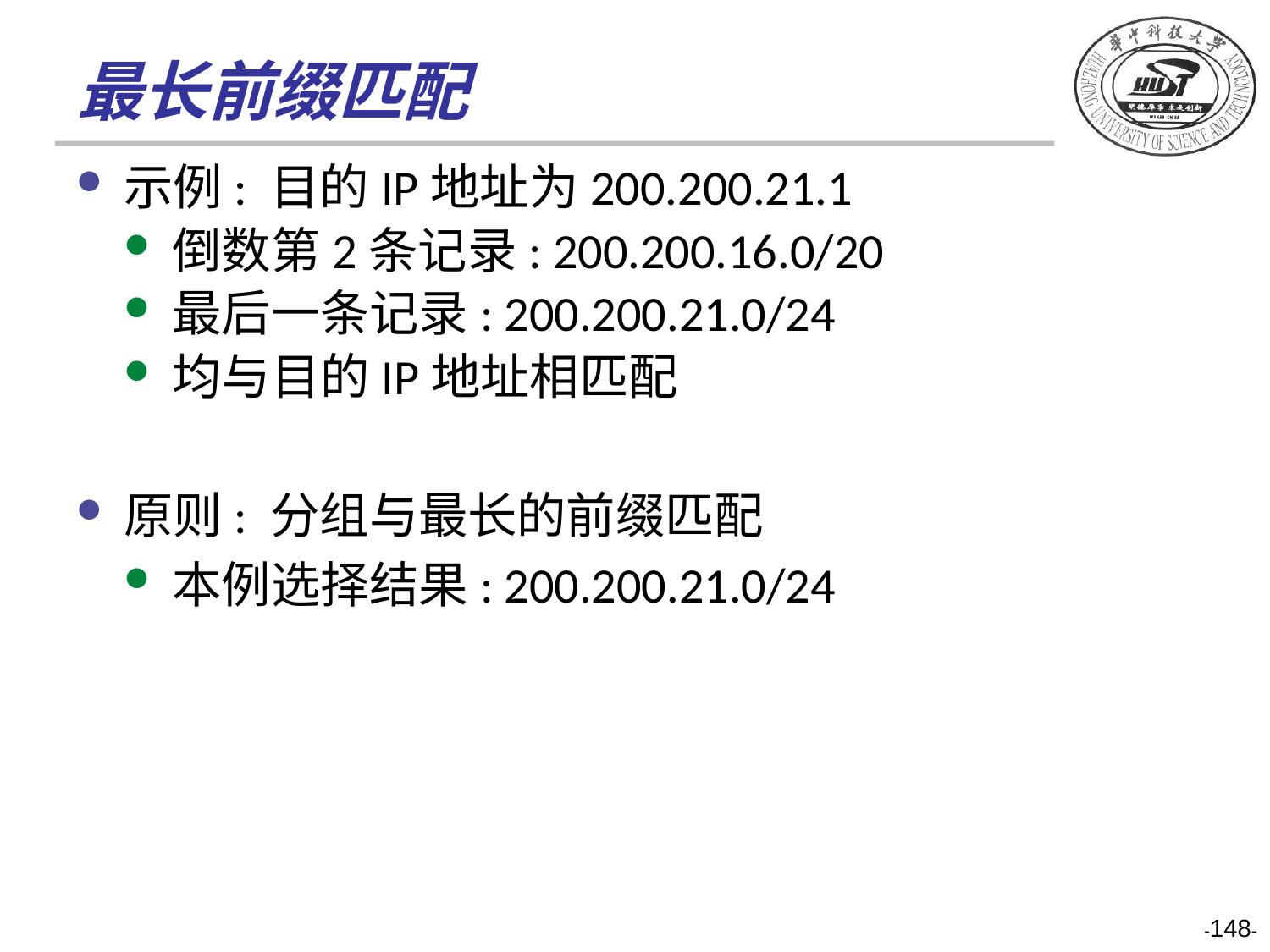

# 最长前缀匹配
示例: 目的IP地址为200.200.21.1
倒数第2条记录: 200.200.16.0/20
最后一条记录: 200.200.21.0/24
均与目的IP地址相匹配

原则: 分组与最长的前缀匹配
本例选择结果: 200.200.21.0/24
-148-